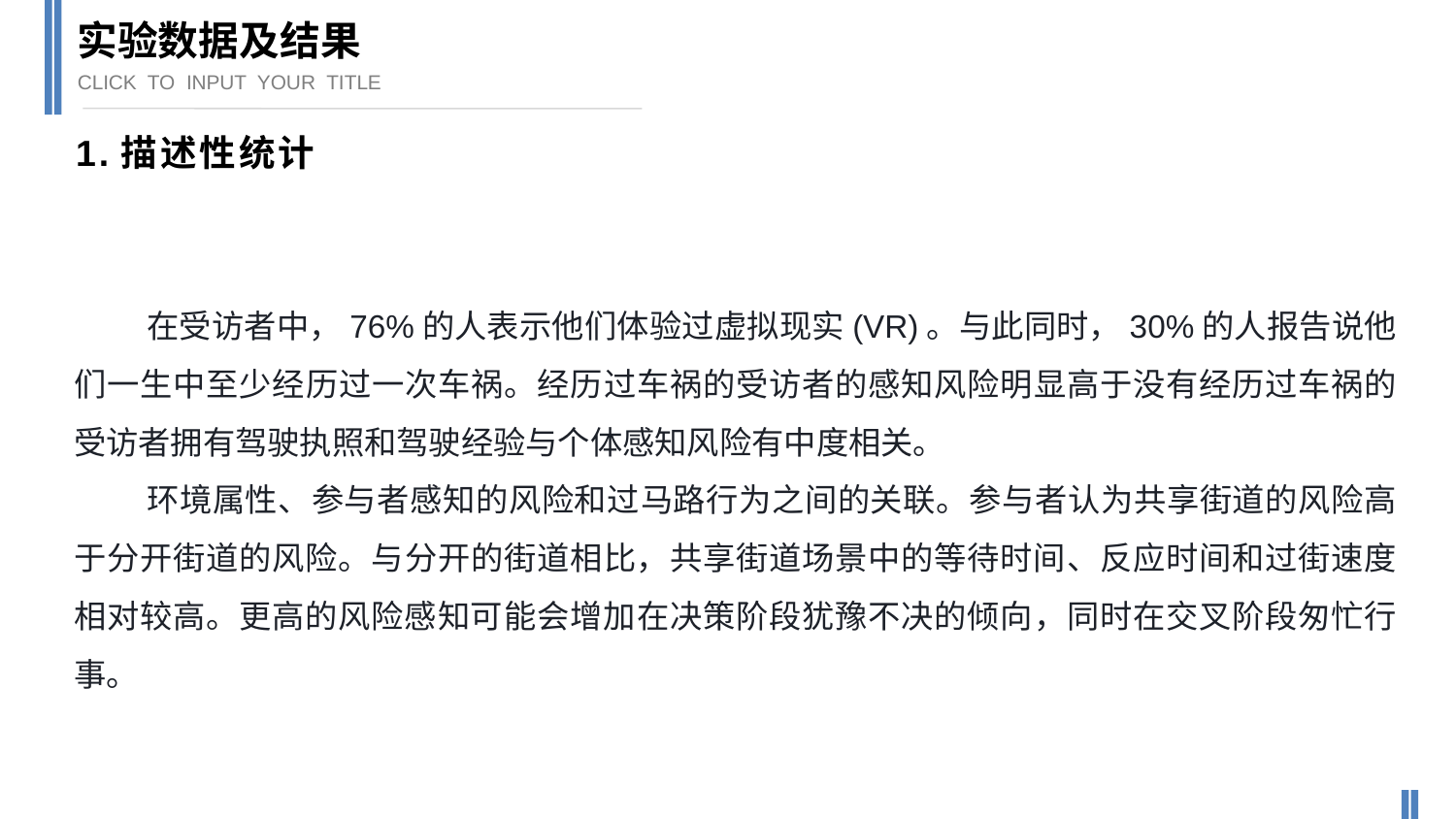

实验数据及结果
CLICK  TO  INPUT  YOUR  TITLE
1.描述性统计
在受访者中，76%的人表示他们体验过虚拟现实(VR)。与此同时，30%的人报告说他们一生中至少经历过一次车祸。经历过车祸的受访者的感知风险明显高于没有经历过车祸的受访者拥有驾驶执照和驾驶经验与个体感知风险有中度相关。
环境属性、参与者感知的风险和过马路行为之间的关联。参与者认为共享街道的风险高于分开街道的风险。与分开的街道相比，共享街道场景中的等待时间、反应时间和过街速度相对较高。更高的风险感知可能会增加在决策阶段犹豫不决的倾向，同时在交叉阶段匆忙行事。